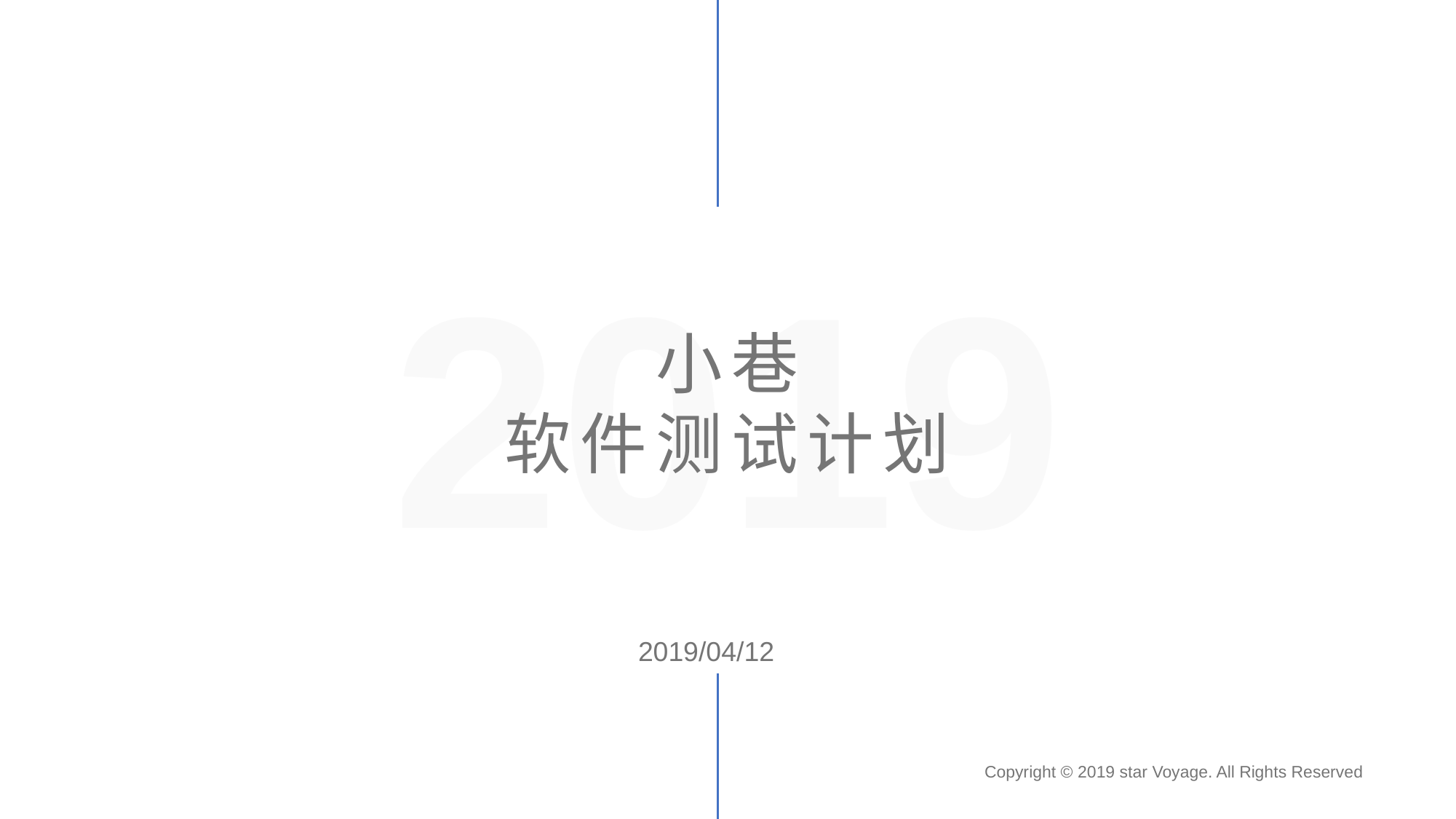

2019
小巷
软件测试计划
2019/04/12
Copyright © 2019 star Voyage. All Rights Reserved